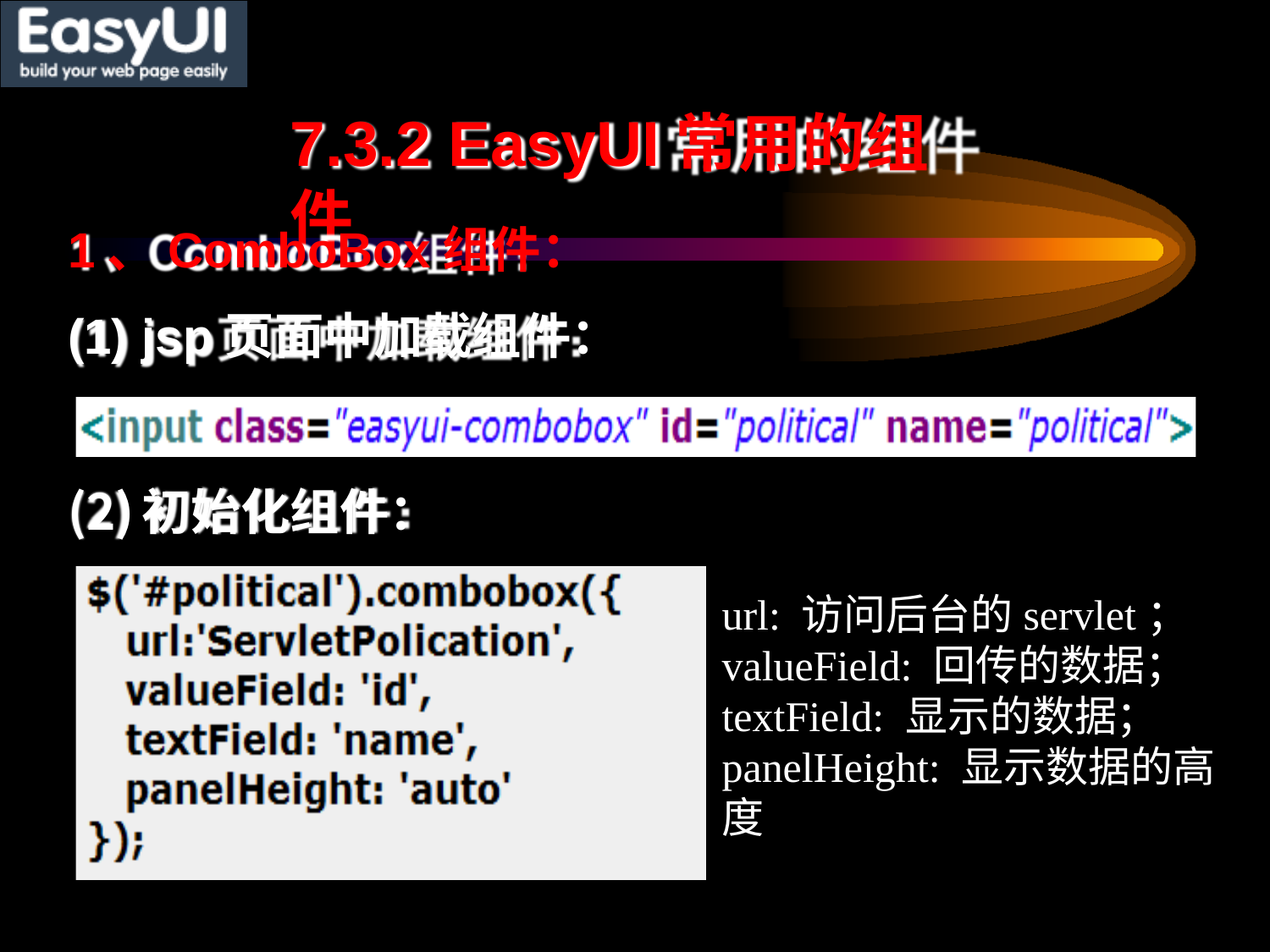

# 7.3.2 EasyUI常用的组件

1、ComboBox组件：
jsp页面中加载组件：

初始化组件：
url: 访问后台的servlet；
valueField: 回传的数据；
textField: 显示的数据；
panelHeight: 显示数据的高度